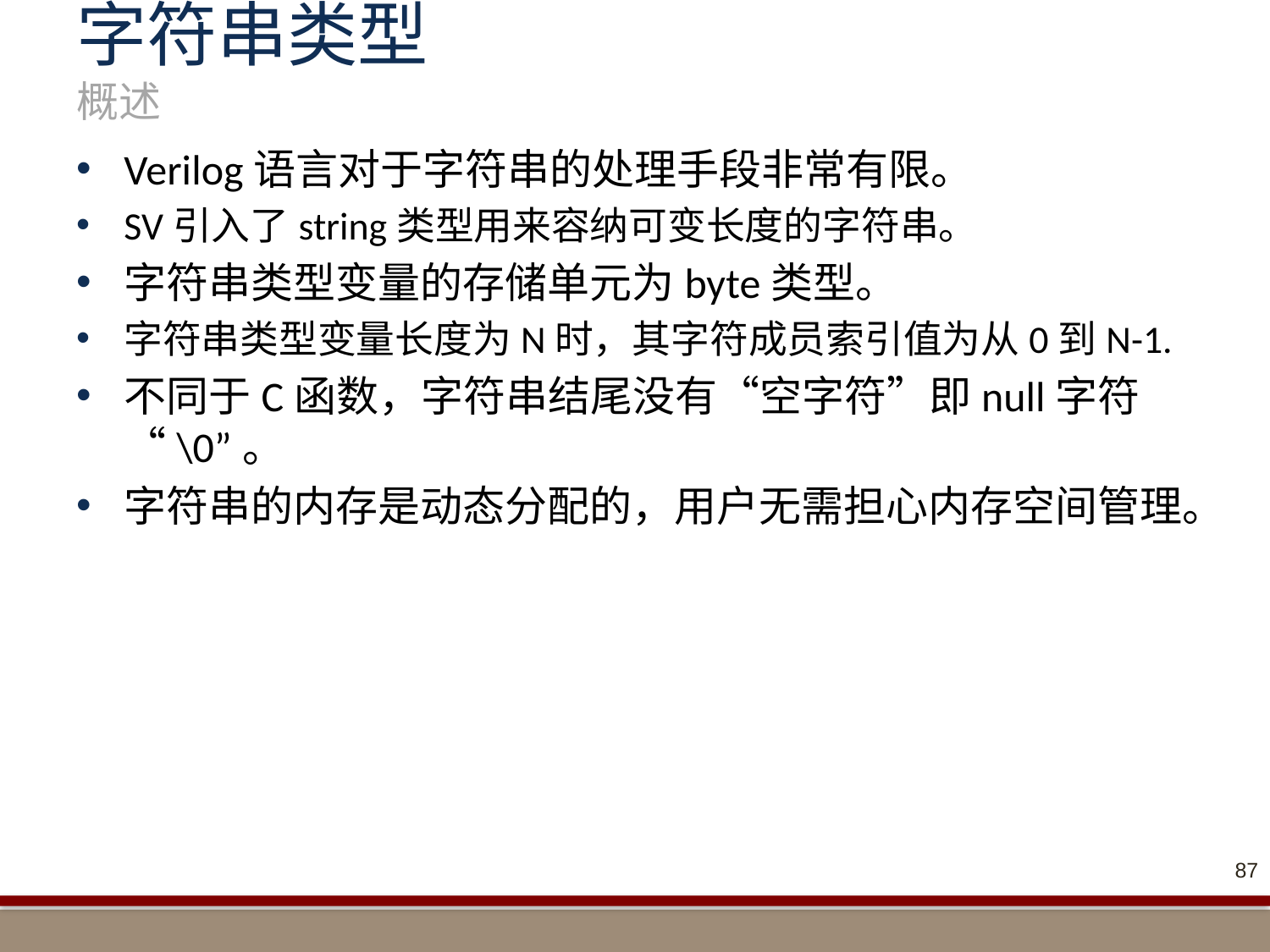

# 字符串类型 概述
Verilog语言对于字符串的处理手段非常有限。
SV引入了string类型用来容纳可变长度的字符串。
字符串类型变量的存储单元为byte类型。
字符串类型变量长度为N时，其字符成员索引值为从0到N-1.
不同于C函数，字符串结尾没有“空字符”即null字符“\0”。
字符串的内存是动态分配的，用户无需担心内存空间管理。
87